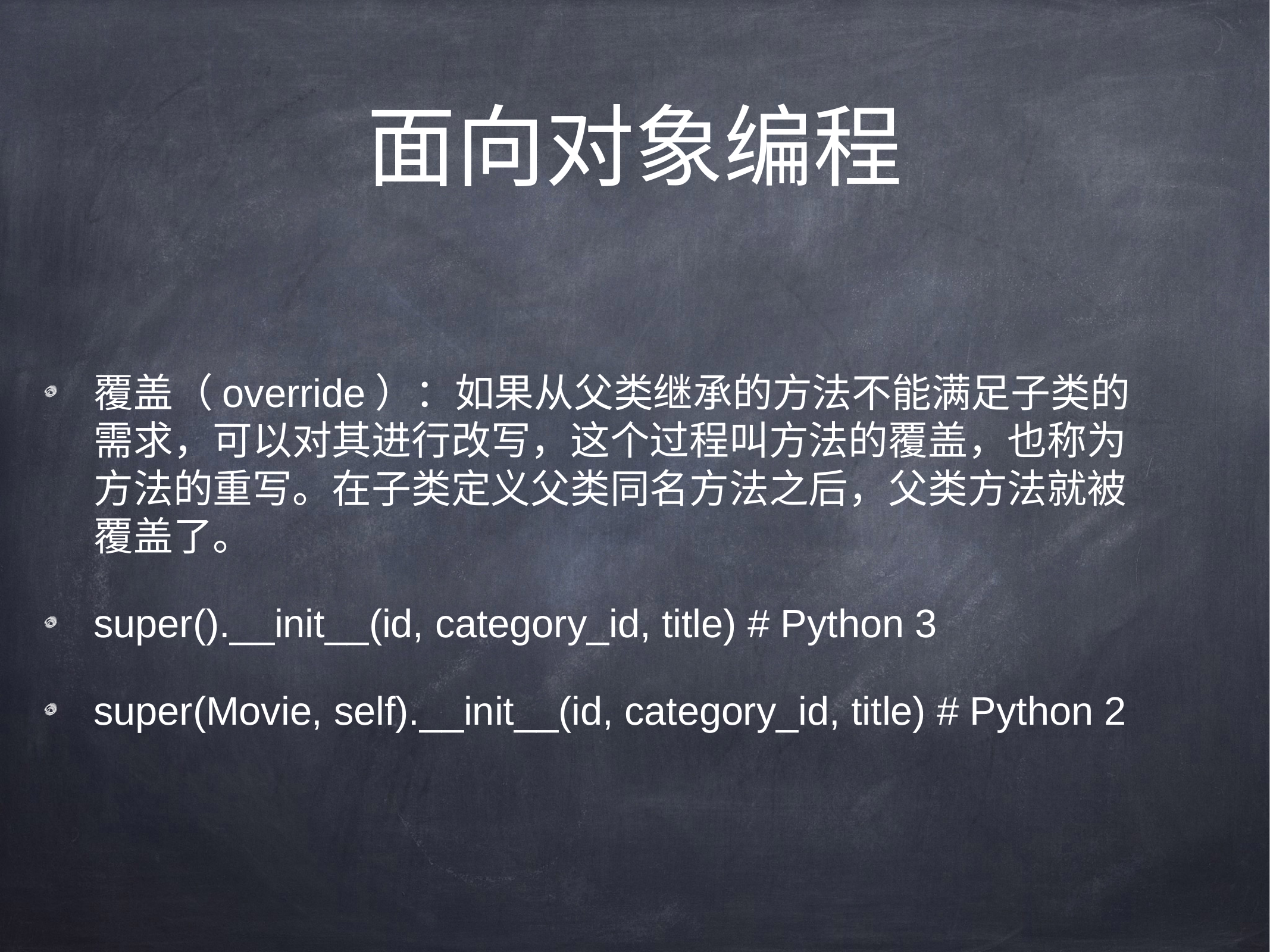

# 面向对象编程
覆盖（override）：如果从父类继承的方法不能满足子类的需求，可以对其进行改写，这个过程叫方法的覆盖，也称为方法的重写。在子类定义父类同名方法之后，父类方法就被覆盖了。
super().__init__(id, category_id, title) # Python 3
super(Movie, self).__init__(id, category_id, title) # Python 2